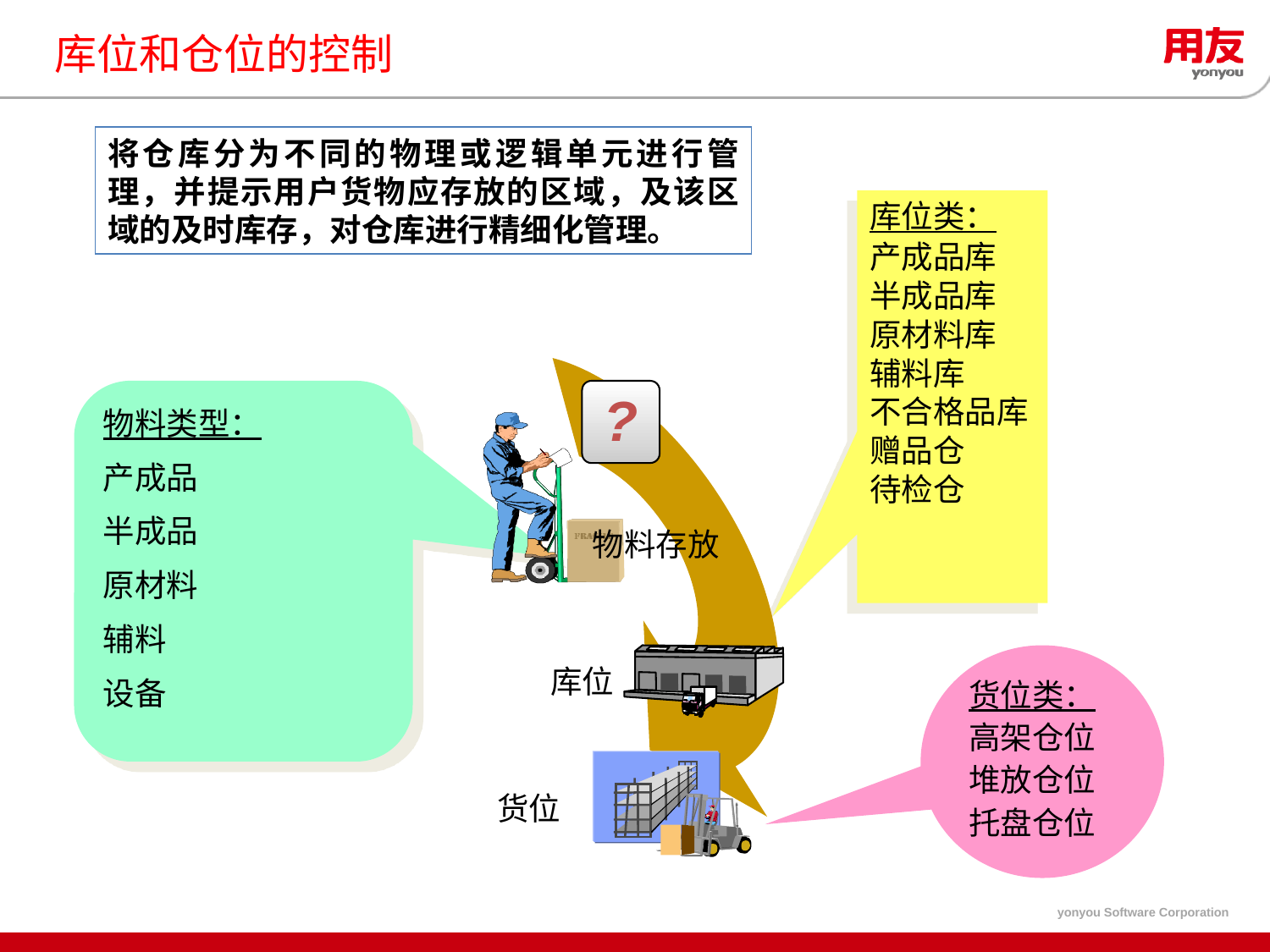

# 库位和仓位的控制
将仓库分为不同的物理或逻辑单元进行管理，并提示用户货物应存放的区域，及该区域的及时库存，对仓库进行精细化管理。
库位类：
产成品库
半成品库
原材料库
辅料库
不合格品库
赠品仓
待检仓

物料类型：
产成品
半成品
原材料
辅料
设备

?

物料存放
货位类：
高架仓位
堆放仓位
托盘仓位

库位

货位